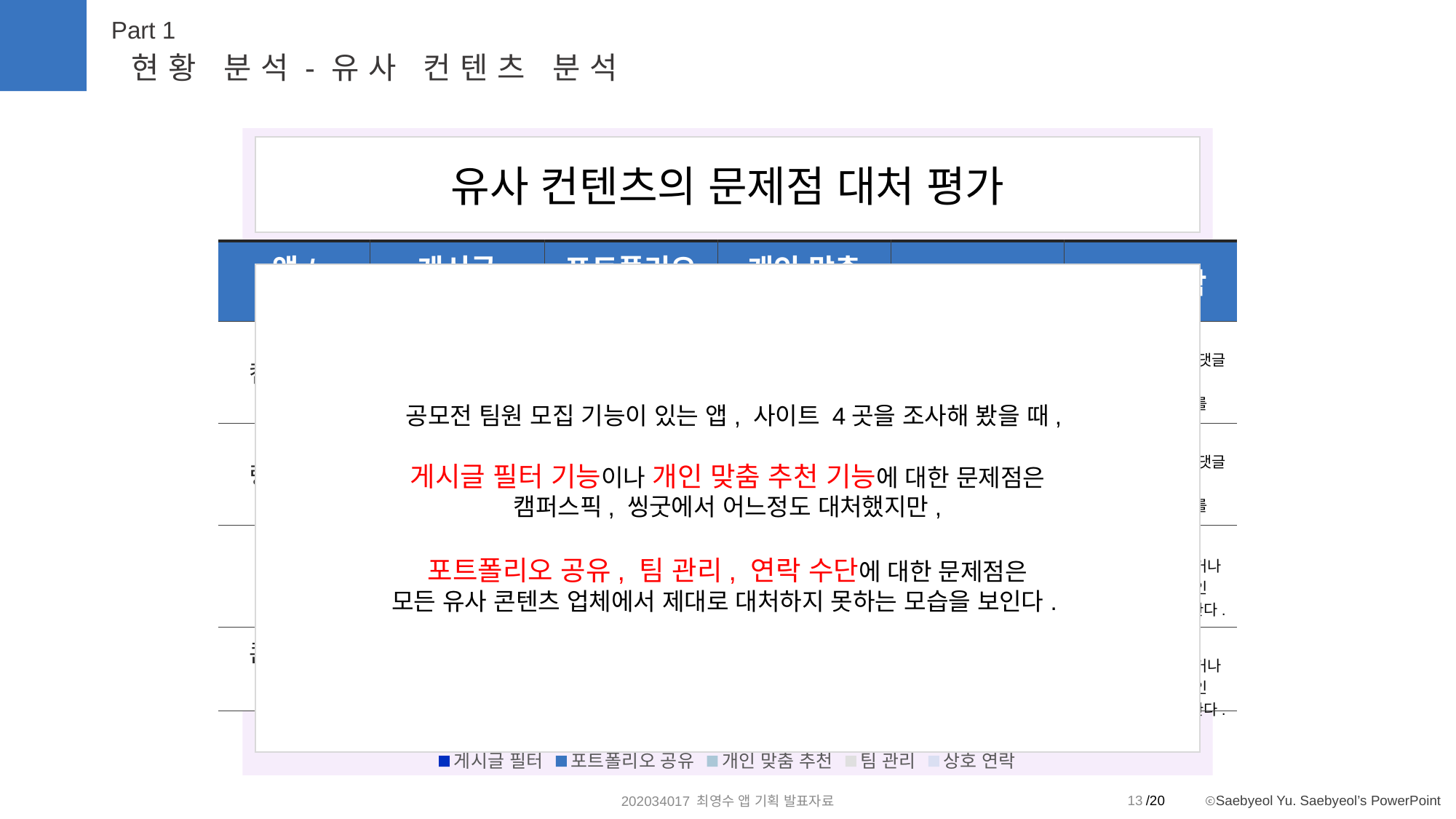

Part 1
현황 분석-유사 컨텐츠 분석

### Chart: 유사 컨텐츠의 문제점 대처 평가

| Category | 게시글 필터 | 포트폴리오 공유 | 개인 맞춤 추천 | 팀 관리 | 상호 연락 |
|---|---|---|---|---|---|
| 캠퍼스픽 | 2.0 | 1.0 | 2.0 | 1.0 | 1.0 |
| 링커리어 | 1.0 | 1.0 | 2.0 | 1.0 | 1.0 |
| 씽굿 | 2.0 | 1.0 | 3.0 | 1.0 | 1.0 |
| 콘테스트 인덱스 | 1.0 | 1.0 | 1.0 | 1.0 | 1.0 |
유사 컨텐츠의 문제점 대처 평가
| 앱/ 사이트 | 게시글 필터 | 포트폴리오 공유 | 개인 맞춤 추천 | 팀 관리 | 상호 연락 |
| --- | --- | --- | --- | --- | --- |
| 캠퍼스픽 | <B> 필터 기능은 없으나, 원하는 공모전을 선택하면 현재 모집중인 팀의 리스트를 볼 수 있다. | <C> 팀장이 알아서 신청자에게 포트폴리오를 받고 비교해야한다. | <B> 원하는 분야의 공모전을 선택해서 볼 수 있지만 "사진/영상"처럼 범위가 너무 넓다. | <C> 팀원 모집 게시판은 있으나 정작 팀원 관리에 관련된 기능이 없다. | <C> 댓글 알람이 있으나 쪽지나 비밀 댓글 기능이 없어서 결국 팀장의 개인 연락처를 공개해야한다. |
| 링커리어 | <C> 필터 기능이 없다. | <C> 팀장이 알아서 신청자에게 포트폴리오를 받고 비교해야한다. | <B> 원하는 분야의 공모전을 선택해서 볼 수 있지만 "사진/영상"처럼 범위가 너무 넓다. | <C> 팀원 모집 게시판은 있으나 정작 팀원 관리에 관련된 기능이 없다. | <C> 댓글 알람이 있으나 쪽지나 비밀 댓글 기능이 없어서 결국 팀장의 개인 연락처를 공개해야한다. |
| 씽굿 | <B> 필터 기능은 없으나, 원하는 공모전을 선택하면 현재 모집중인 팀의 리스트를 볼 수 있다. | <C> 팀장이 알아서 신청자에게 포트폴리오를 받고 비교해야한다. | <A> 로그인시 원하는 분야의 신규 공모전을 메인화면에 띄워준다. | <C> 팀원 모집 게시판은 있으나 정작 팀원 관리에 관련된 기능이 없다. | <C> 댓글 알람이 없어서 매번 확인하거나 게시글에 팀장의 개인 연락처를 공개해야한다. |
| 콘테스트 인덱스 | <C> 필터 기능이 없다. | <C> 팀장이 알아서 신청자에게 포트폴리오를 받고 비교해야한다. | <C> 맞춤 추천은 물론 공모전 목록의 정렬 기능도 없다. | <C> 팀원 관리에 관련된 기능이 없다. | <C> 댓글 알람이 없어서 매번 확인하거나 게시글에 팀장의 개인 연락처를 공개해야한다. |
 공모전 팀원 모집 기능이 있는 앱, 사이트 4곳을 조사해 봤을 때,

게시글 필터 기능이나 개인 맞춤 추천 기능에 대한 문제점은
캠퍼스픽, 씽굿에서 어느정도 대처했지만,

포트폴리오 공유, 팀 관리, 연락 수단에 대한 문제점은
모든 유사 콘텐츠 업체에서 제대로 대처하지 못하는 모습을 보인다.
13
202034017 최영수 앱 기획 발표자료